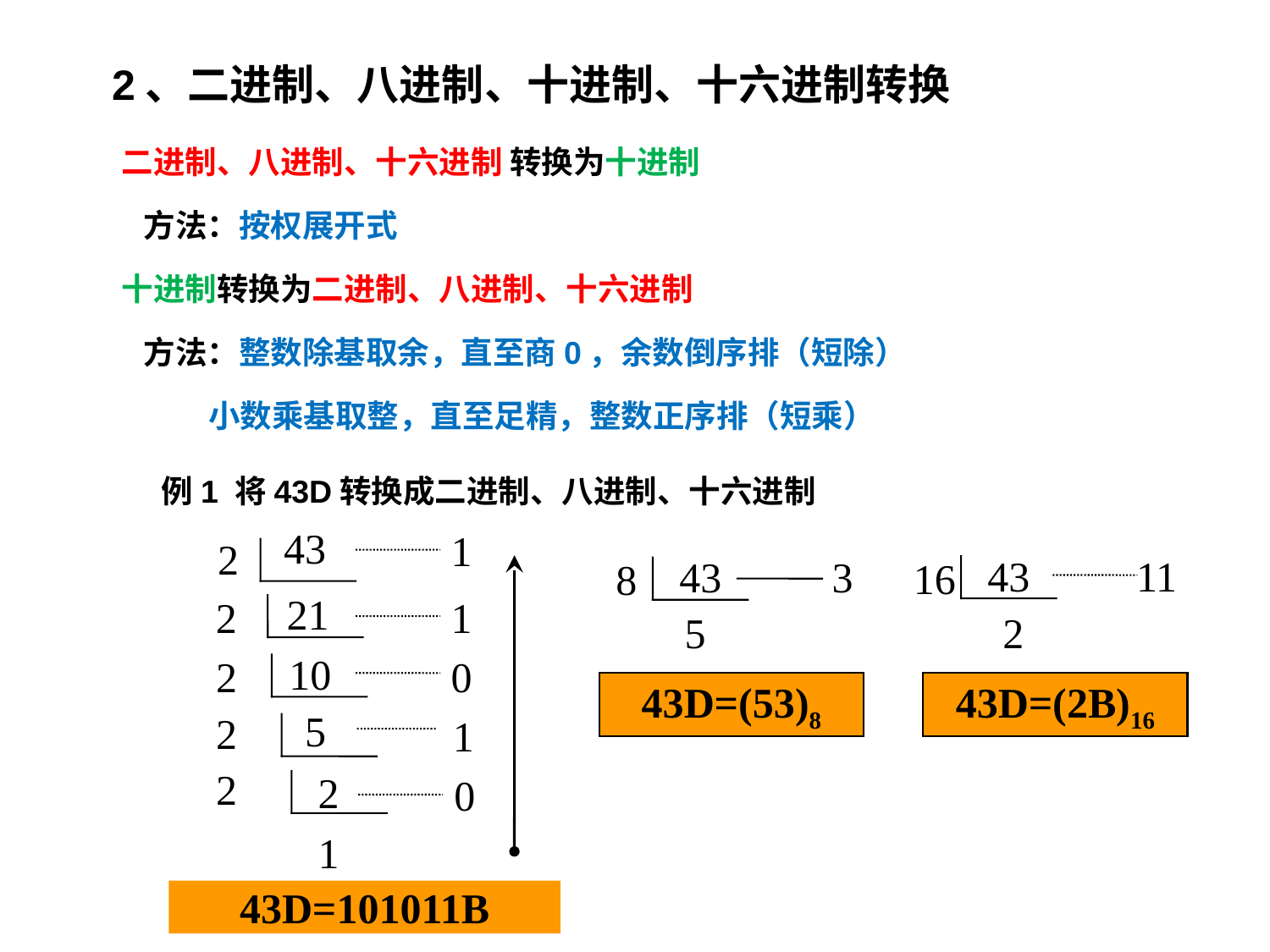

# 2、二进制、八进制、十进制、十六进制转换
二进制、八进制、十六进制 转换为十进制
  方法：按权展开式
十进制转换为二进制、八进制、十六进制
  方法：整数除基取余，直至商0，余数倒序排（短除）
           小数乘基取整，直至足精，整数正序排（短乘）
例1 将43D转换成二进制、八进制、十六进制
43
1
2

43
11
3
43

16

8

21
2

1
5
2

10
2

0

43D=(53)8
43D=(2B)16
5
2

1

2

2
0

1
43D=101011B